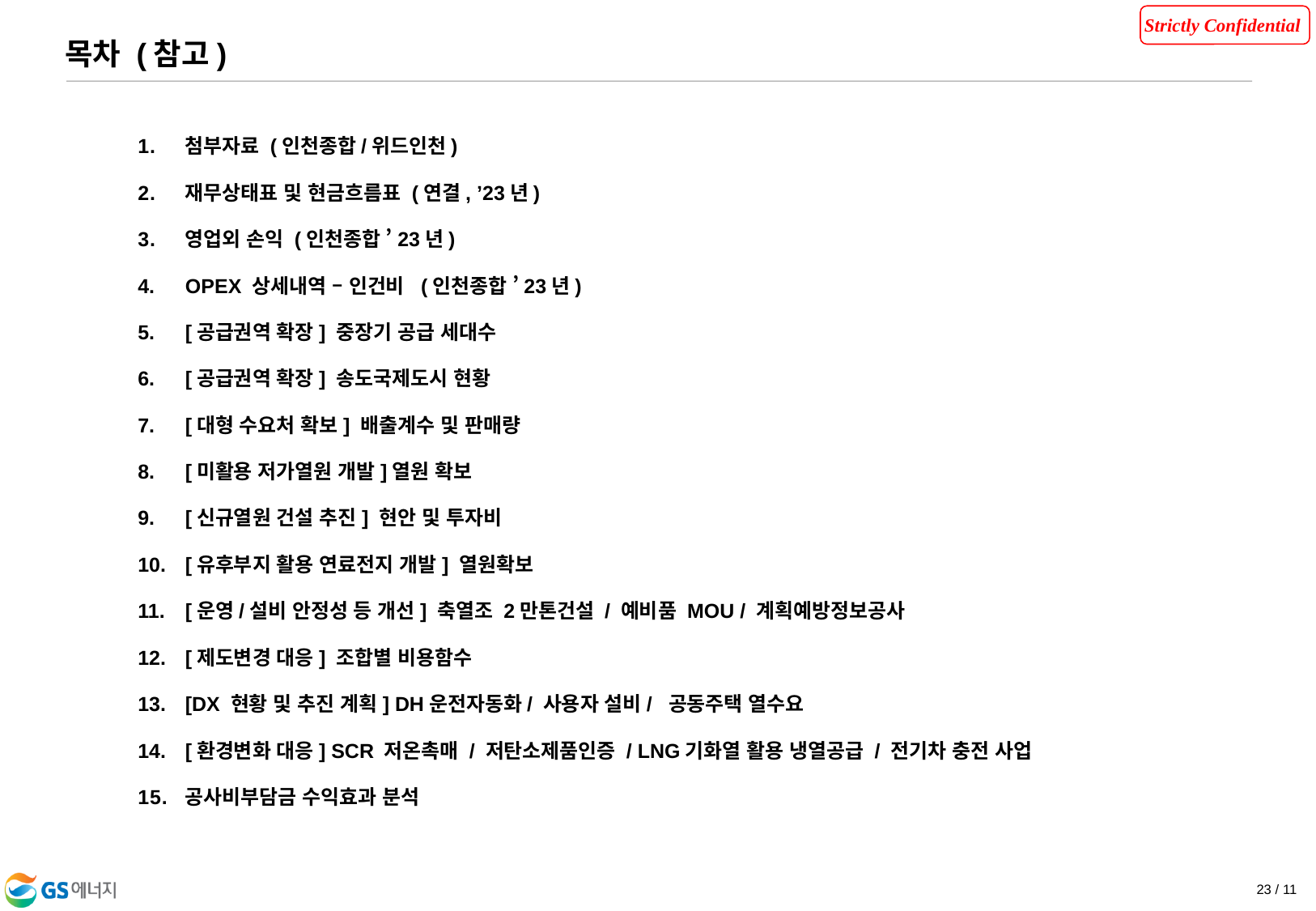

목차 (참고)
첨부자료 (인천종합/위드인천)
재무상태표 및 현금흐름표 (연결, ’23년)
영업외 손익 (인천종합 ’23년)
OPEX 상세내역 – 인건비  (인천종합 ’23년)
[공급권역 확장] 중장기 공급 세대수
[공급권역 확장] 송도국제도시 현황
[대형 수요처 확보] 배출계수 및 판매량
[미활용 저가열원 개발]열원 확보
[신규열원 건설 추진] 현안 및 투자비
[유후부지 활용 연료전지 개발] 열원확보
[운영/설비 안정성 등 개선] 축열조 2만톤건설 / 예비품 MOU / 계획예방정보공사
[제도변경 대응] 조합별 비용함수
[DX 현황 및 추진 계획] DH운전자동화/ 사용자 설비/  공동주택 열수요
[환경변화 대응] SCR 저온촉매 / 저탄소제품인증 / LNG기화열 활용 냉열공급 / 전기차 충전 사업
공사비부담금 수익효과 분석